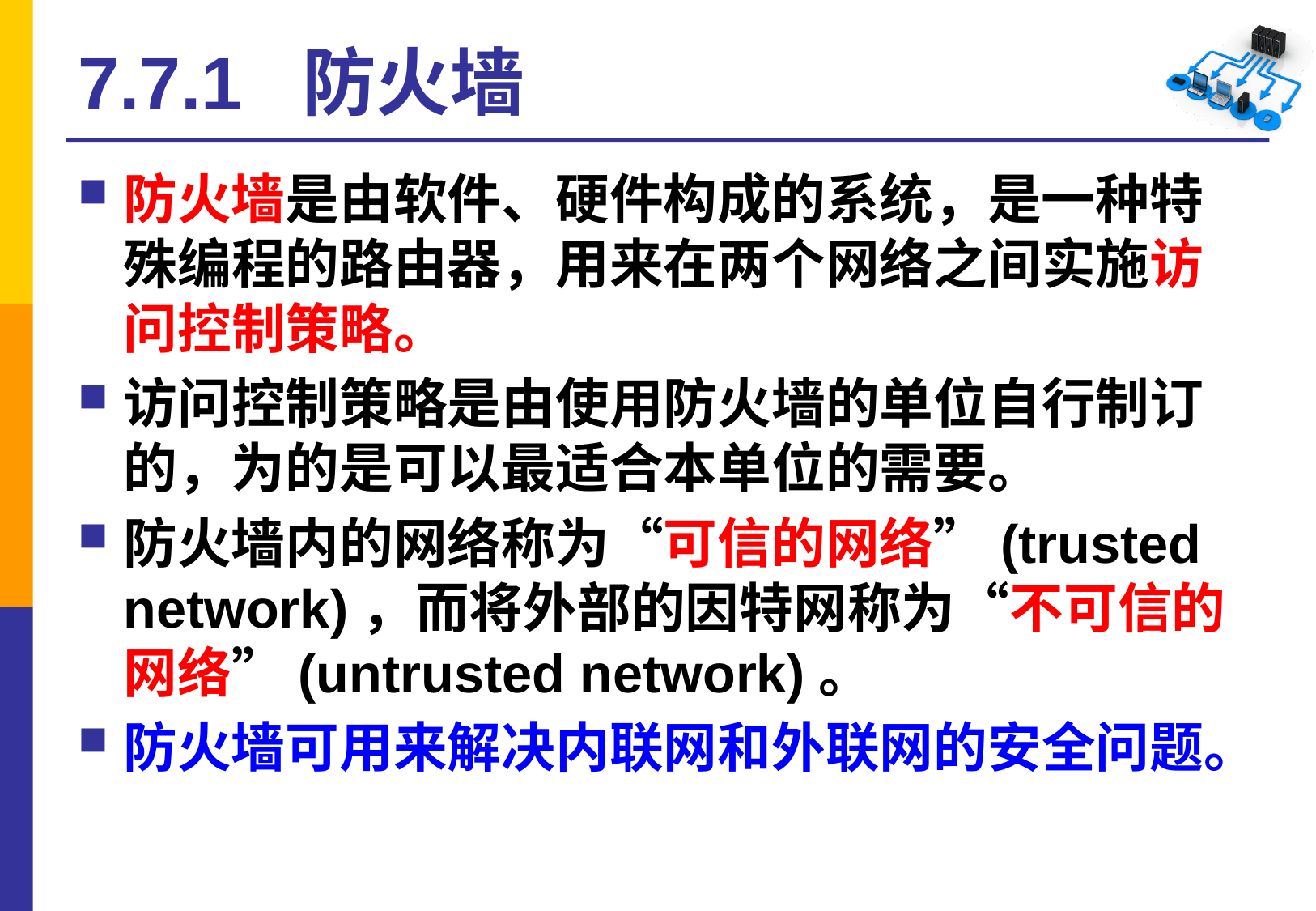

# 7.7.1  防火墙
防火墙是由软件、硬件构成的系统，是一种特殊编程的路由器，用来在两个网络之间实施访问控制策略。
访问控制策略是由使用防火墙的单位自行制订的，为的是可以最适合本单位的需要。
防火墙内的网络称为“可信的网络”(trusted network)，而将外部的因特网称为“不可信的网络”(untrusted network)。
防火墙可用来解决内联网和外联网的安全问题。